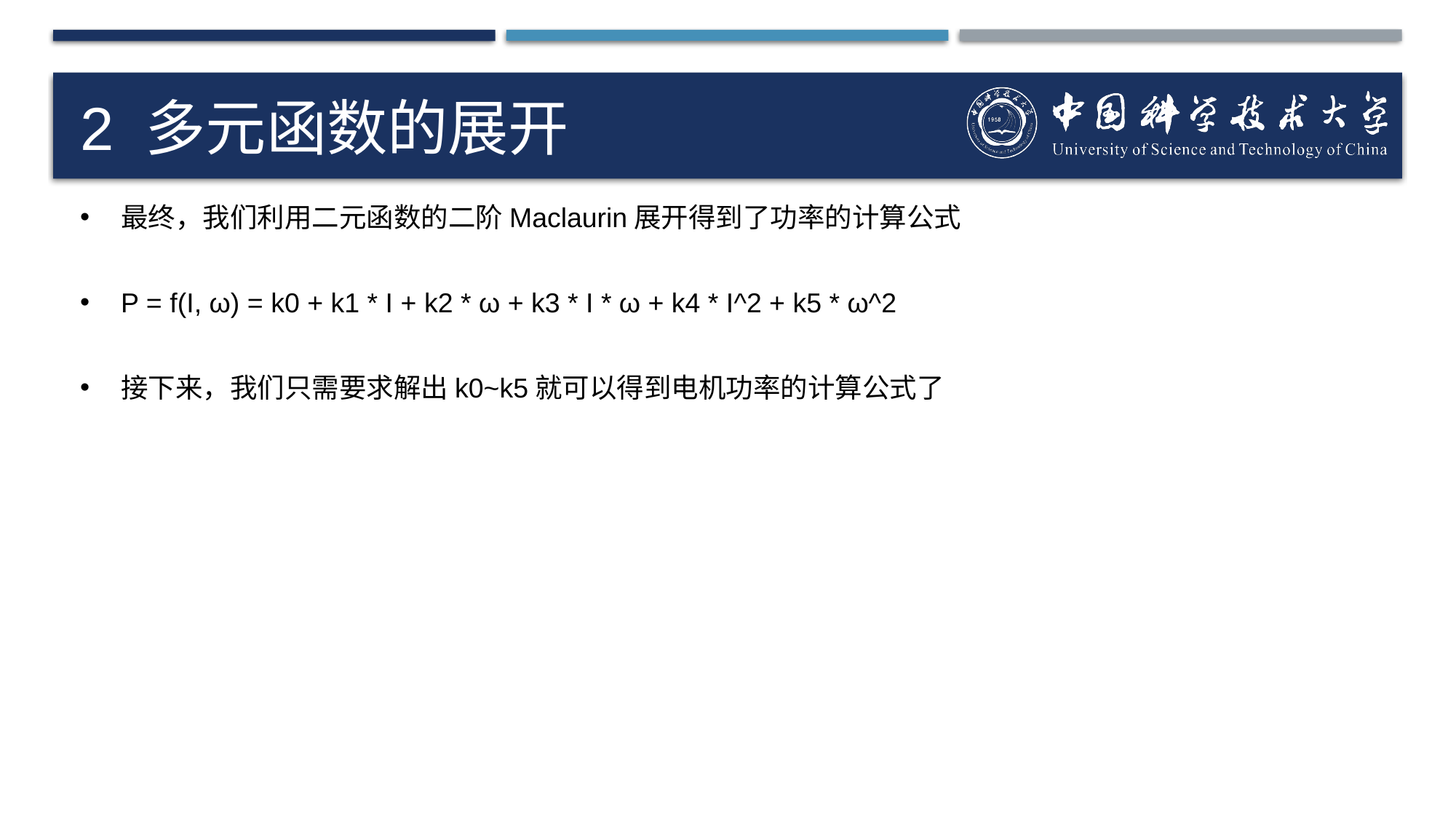

# 2 多元函数的展开
最终，我们利用二元函数的二阶Maclaurin展开得到了功率的计算公式

P = f(I, ω) = k0 + k1 * I + k2 * ω + k3 * I * ω + k4 * I^2 + k5 * ω^2

接下来，我们只需要求解出k0~k5就可以得到电机功率的计算公式了